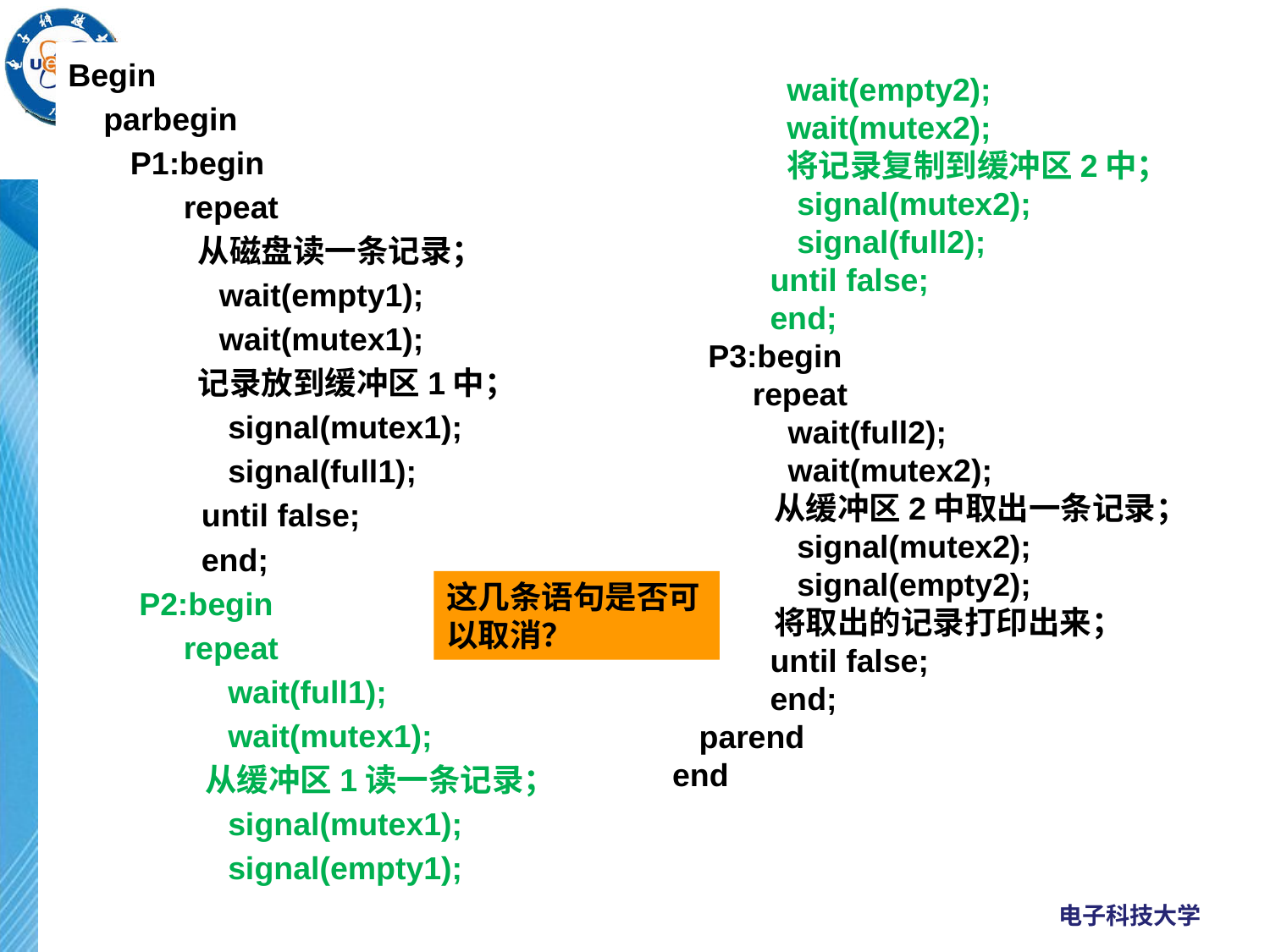

Begin
    parbegin
       P1:begin
             repeat
                 从磁盘读一条记录；
                 wait(empty1);
                 wait(mutex1);
                 记录放到缓冲区1中；
                  signal(mutex1);
                  signal(full1);
               until false;
               end;
        P2:begin
             repeat
                  wait(full1);
                  wait(mutex1);
                  从缓冲区1读一条记录；
                  signal(mutex1);
                  signal(empty1);
wait(empty2);
wait(mutex2);
将记录复制到缓冲区2中；
                  signal(mutex2);
                  signal(full2);
               until false;
               end;
        P3:begin
             repeat
                 wait(full2);
                 wait(mutex2);
                  从缓冲区2中取出一条记录；
                  signal(mutex2);
                  signal(empty2);
                  将取出的记录打印出来；
               until false;
               end;
       parend
    end

这几条语句是否可以取消？